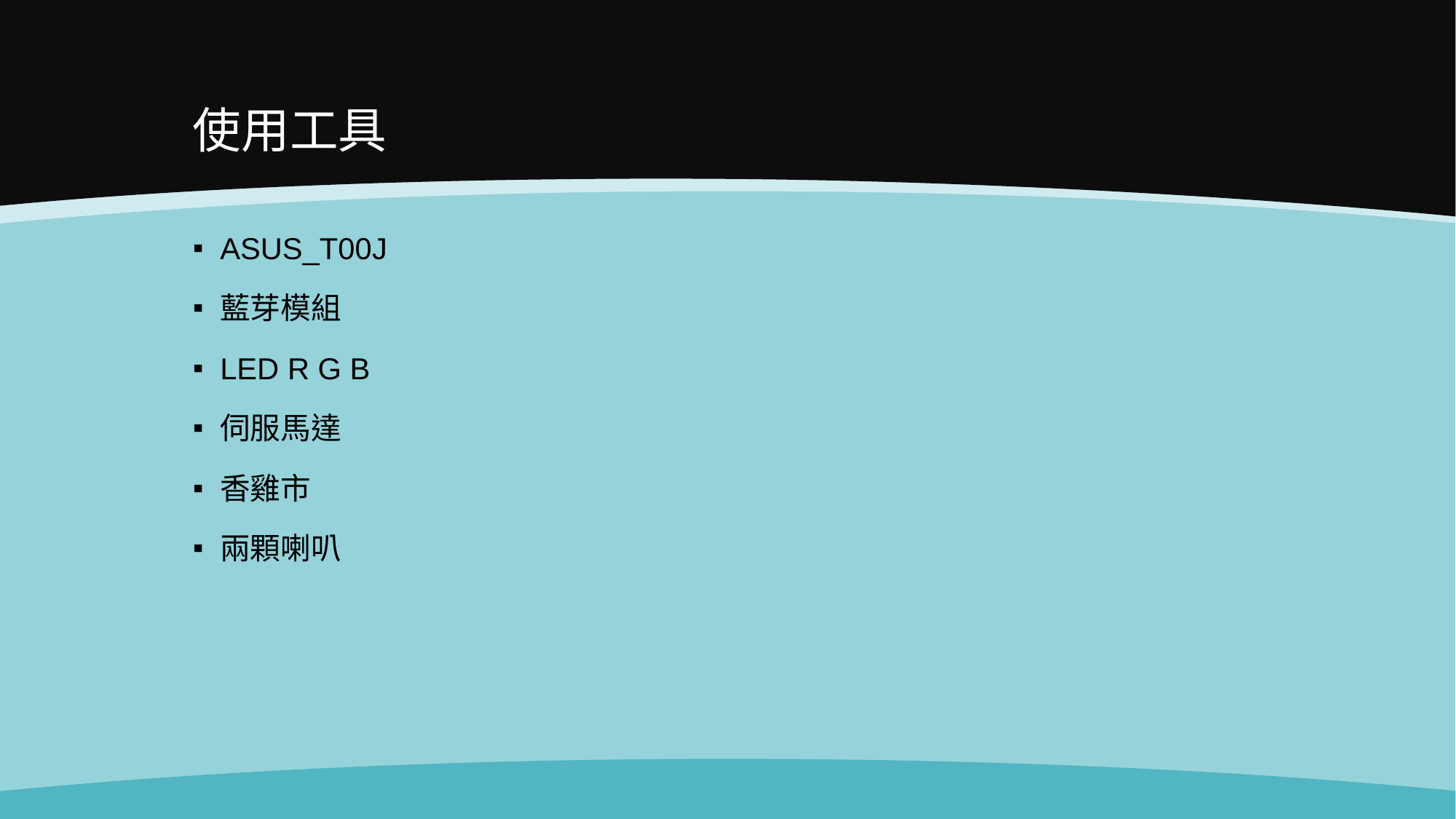

# 使用工具
ASUS_T00J
藍芽模組
LED R G B
伺服馬達
香雞市
兩顆喇叭